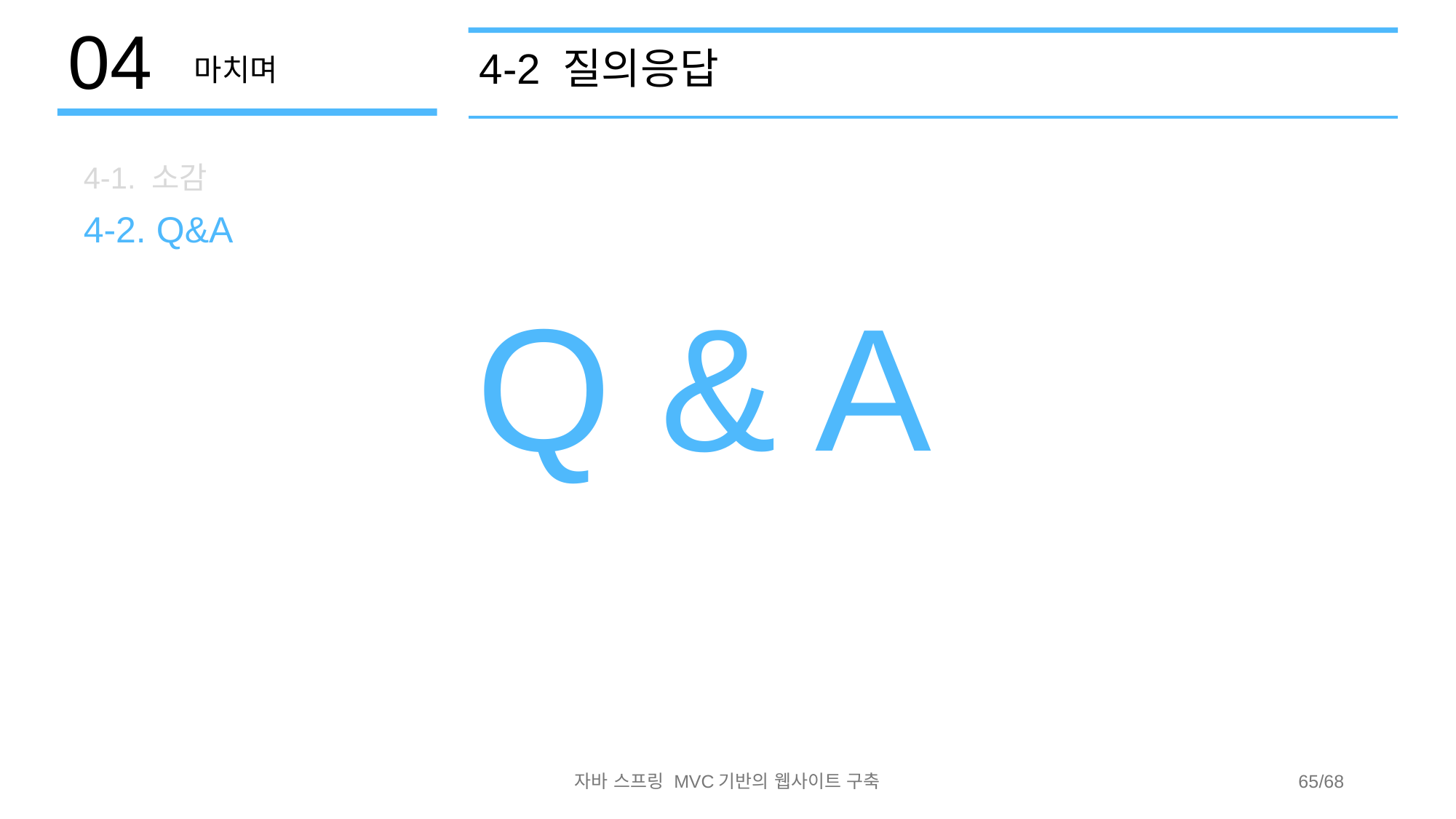

# 4-2 질의응답
Q & A
자바 스프링 MVC기반의 웹사이트 구축
65